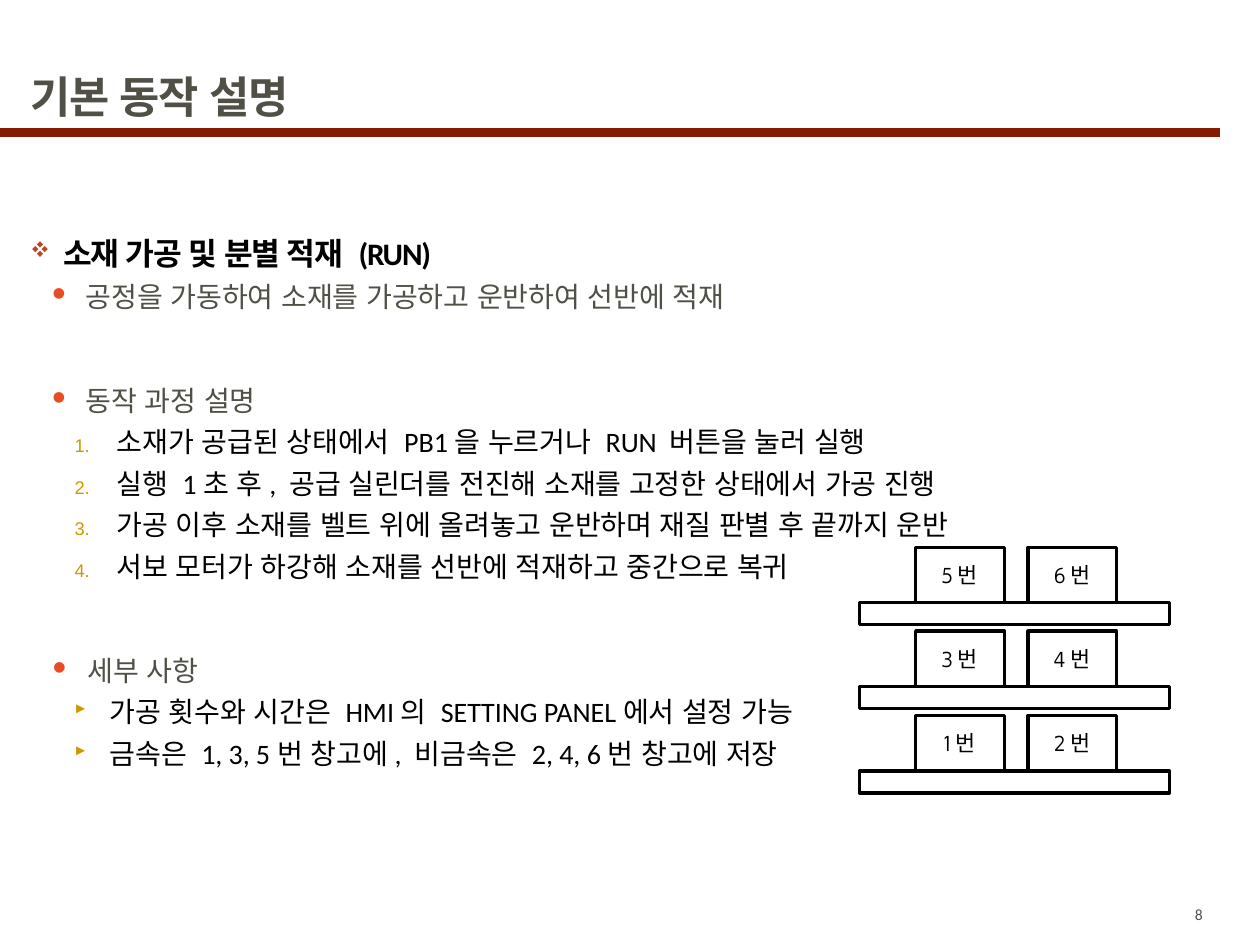

# 기본 동작 설명
소재 가공 및 분별 적재 (RUN)
공정을 가동하여 소재를 가공하고 운반하여 선반에 적재

동작 과정 설명
소재가 공급된 상태에서 PB1을 누르거나 RUN 버튼을 눌러 실행
실행 1초 후, 공급 실린더를 전진해 소재를 고정한 상태에서 가공 진행
가공 이후 소재를 벨트 위에 올려놓고 운반하며 재질 판별 후 끝까지 운반
서보 모터가 하강해 소재를 선반에 적재하고 중간으로 복귀

세부 사항
가공 횟수와 시간은 HMI의 SETTING PANEL에서 설정 가능
금속은 1, 3, 5번 창고에, 비금속은 2, 4, 6번 창고에 저장

5번
6번

3번
4번

1번
2번

8